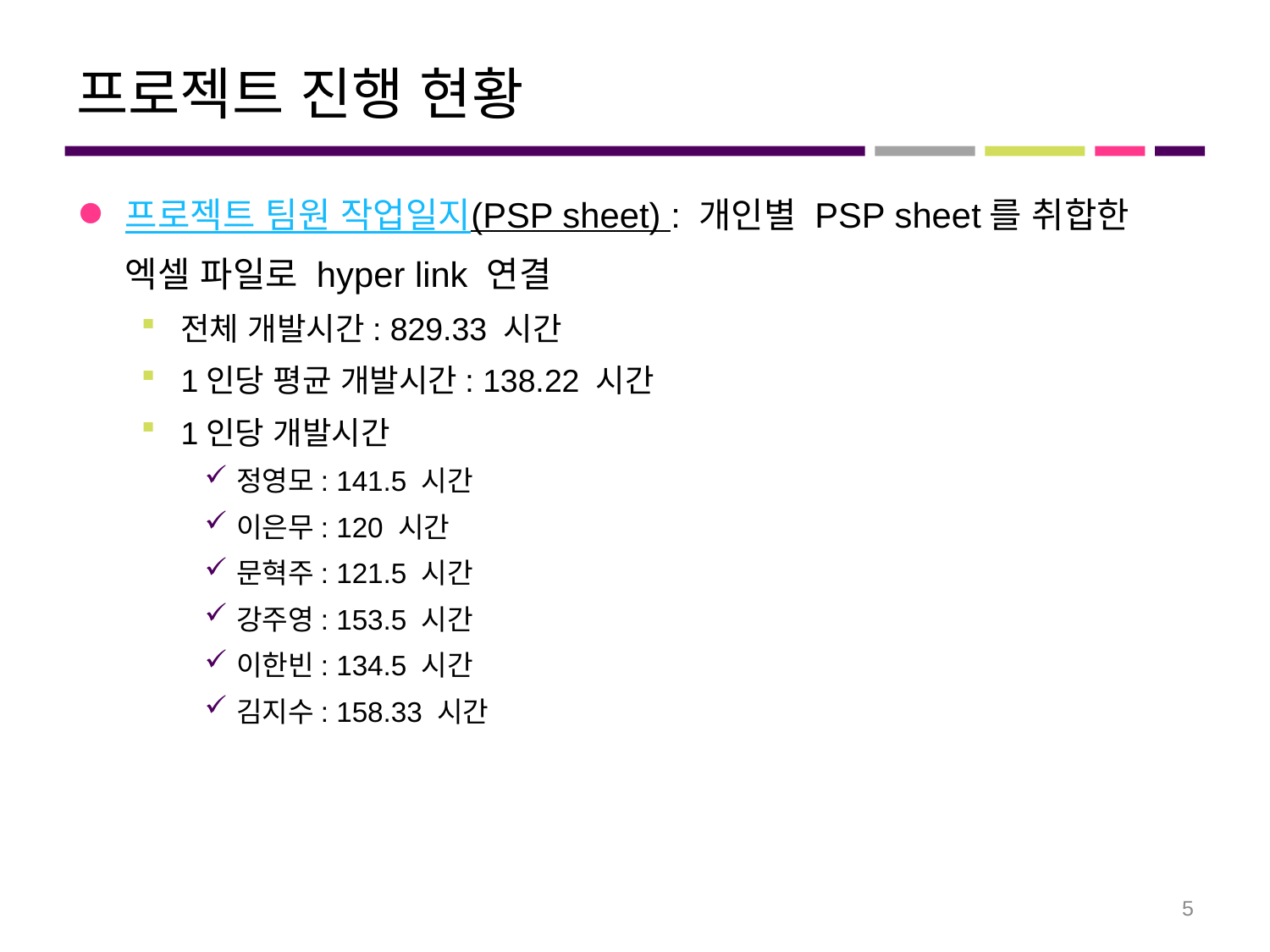

# 프로젝트 진행 현황
프로젝트 팀원 작업일지(PSP sheet) : 개인별 PSP sheet를 취합한 엑셀 파일로 hyper link 연결
전체 개발시간: 829.33 시간
1인당 평균 개발시간: 138.22 시간
1인당 개발시간
정영모: 141.5 시간
이은무: 120 시간
문혁주: 121.5 시간
강주영: 153.5 시간
이한빈: 134.5 시간
김지수: 158.33 시간

5